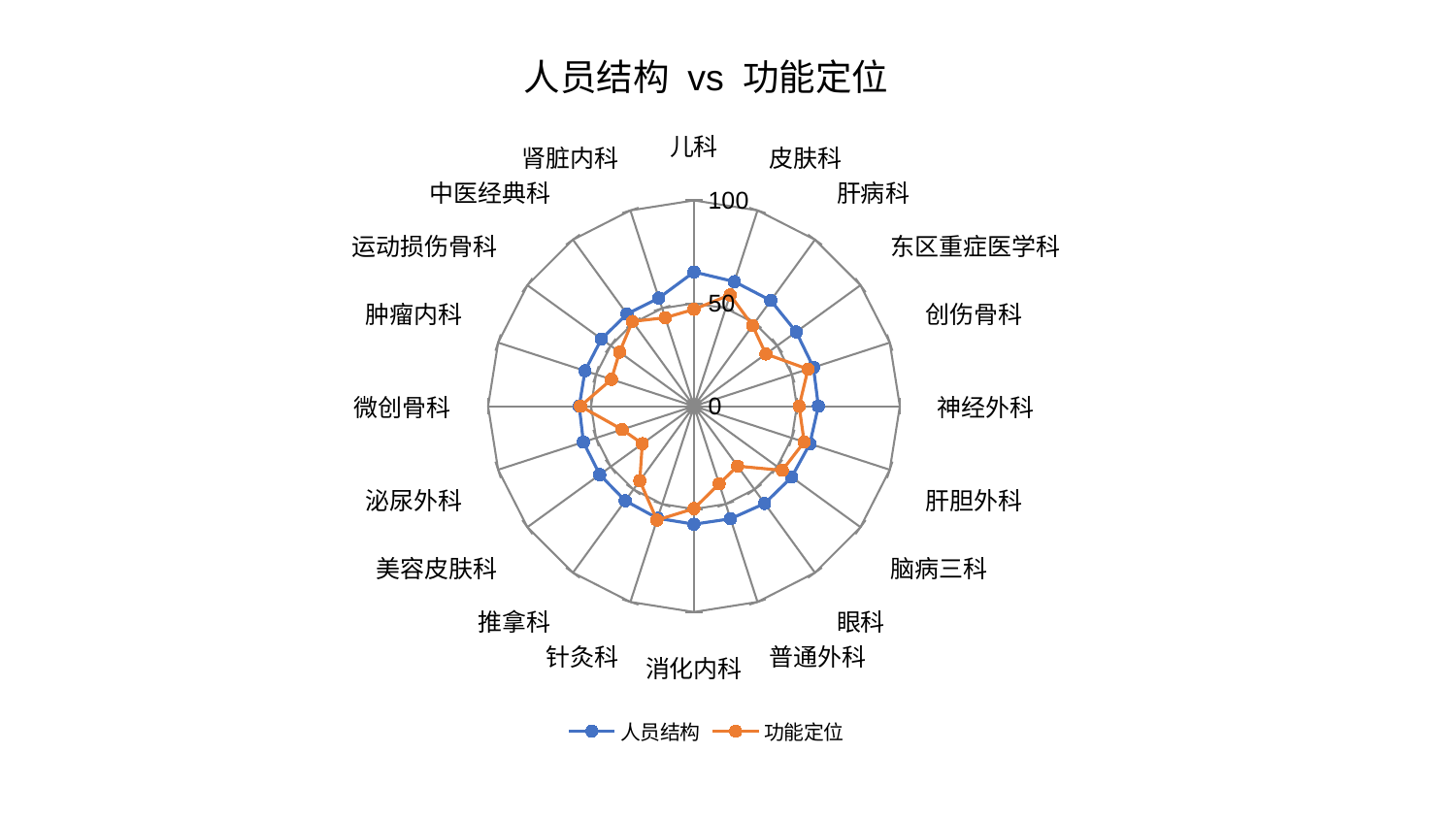

### Chart: 人员结构 vs 功能定位

| Category | 人员结构 | 功能定位 |
|---|---|---|
| 儿科 | 65.22529078334098 | 47.06389775305068 |
| 皮肤科 | 63.62489274397157 | 56.88499821572404 |
| 肝病科 | 63.48302702615847 | 48.43308472576396 |
| 东区重症医学科 | 61.395771189354726 | 43.18400608035906 |
| 创伤骨科 | 61.03773507161047 | 58.262652276837215 |
| 神经外科 | 60.43887203183489 | 51.10063663570324 |
| 肝胆外科 | 59.21359774269 | 56.314898627285395 |
| 脑病三科 | 58.658761859246525 | 53.06063335965176 |
| 眼科 | 58.43898497938731 | 36.02429572034001 |
| 普通外科 | 57.52791396693286 | 39.67939215766578 |
| 消化内科 | 57.33601203327537 | 49.763613758803295 |
| 针灸科 | 57.279209112034884 | 58.20988624647264 |
| 推拿科 | 56.78219214459511 | 44.791366845534526 |
| 美容皮肤科 | 56.57287242109629 | 31.006410360473332 |
| 泌尿外科 | 56.46838891074766 | 36.71862011164628 |
| 微创骨科 | 55.73102082262332 | 55.14460265468392 |
| 肿瘤内科 | 55.668714518172585 | 42.16964659637055 |
| 运动损伤骨科 | 55.543916394755534 | 44.68579519632219 |
| 中医经典科 | 55.34679926678401 | 50.90279961233439 |
| 肾脏内科 | 55.24096475837393 | 45.216369978600824 |
24